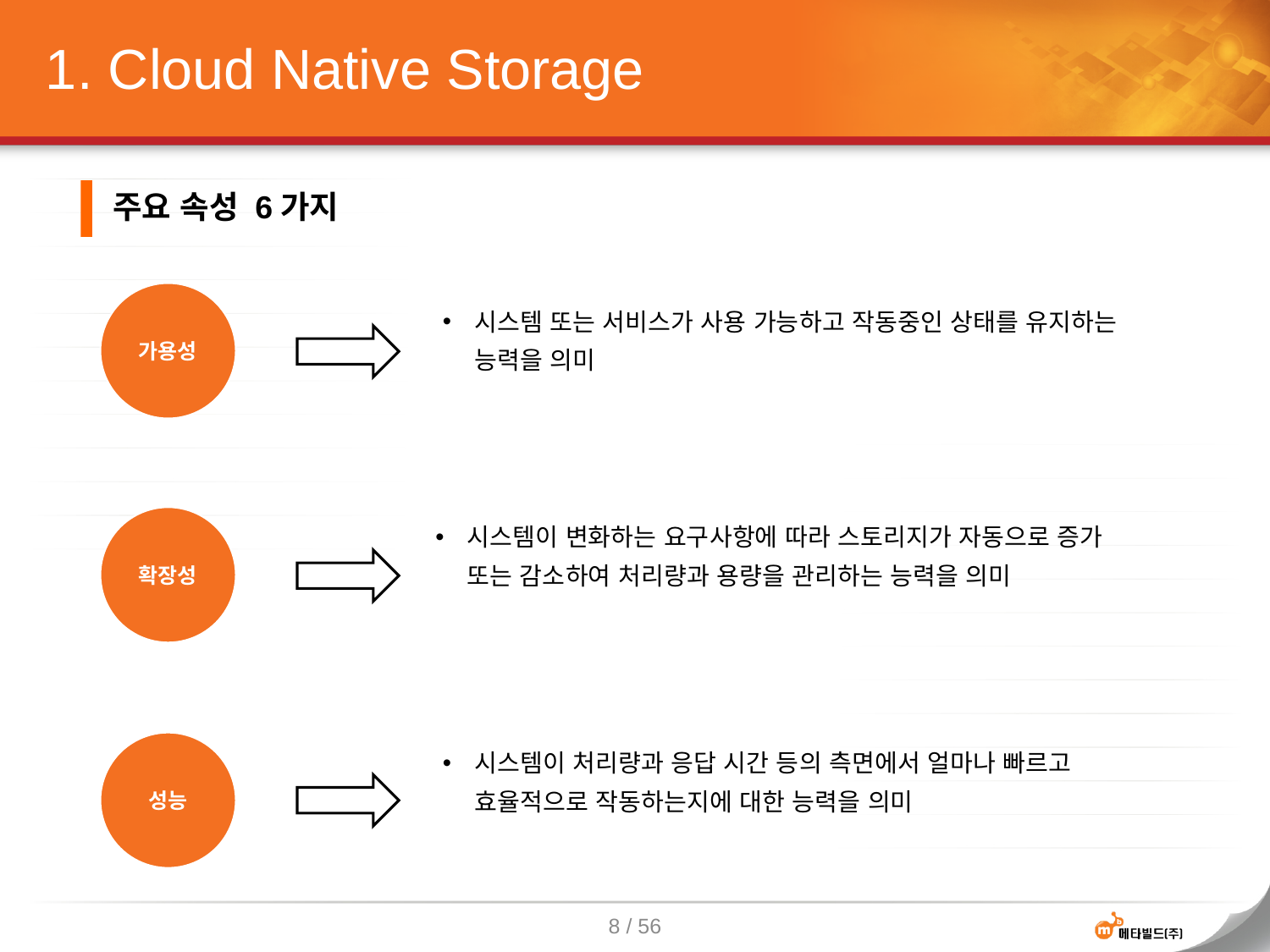

# 1. Cloud Native Storage

주요 속성 6가지
가용성
시스템 또는 서비스가 사용 가능하고 작동중인 상태를 유지하는 능력을 의미

시스템이 변화하는 요구사항에 따라 스토리지가 자동으로 증가 또는 감소하여 처리량과 용량을 관리하는 능력을 의미

확장성

성능
시스템이 처리량과 응답 시간 등의 측면에서 얼마나 빠르고 효율적으로 작동하는지에 대한 능력을 의미

8 / 56